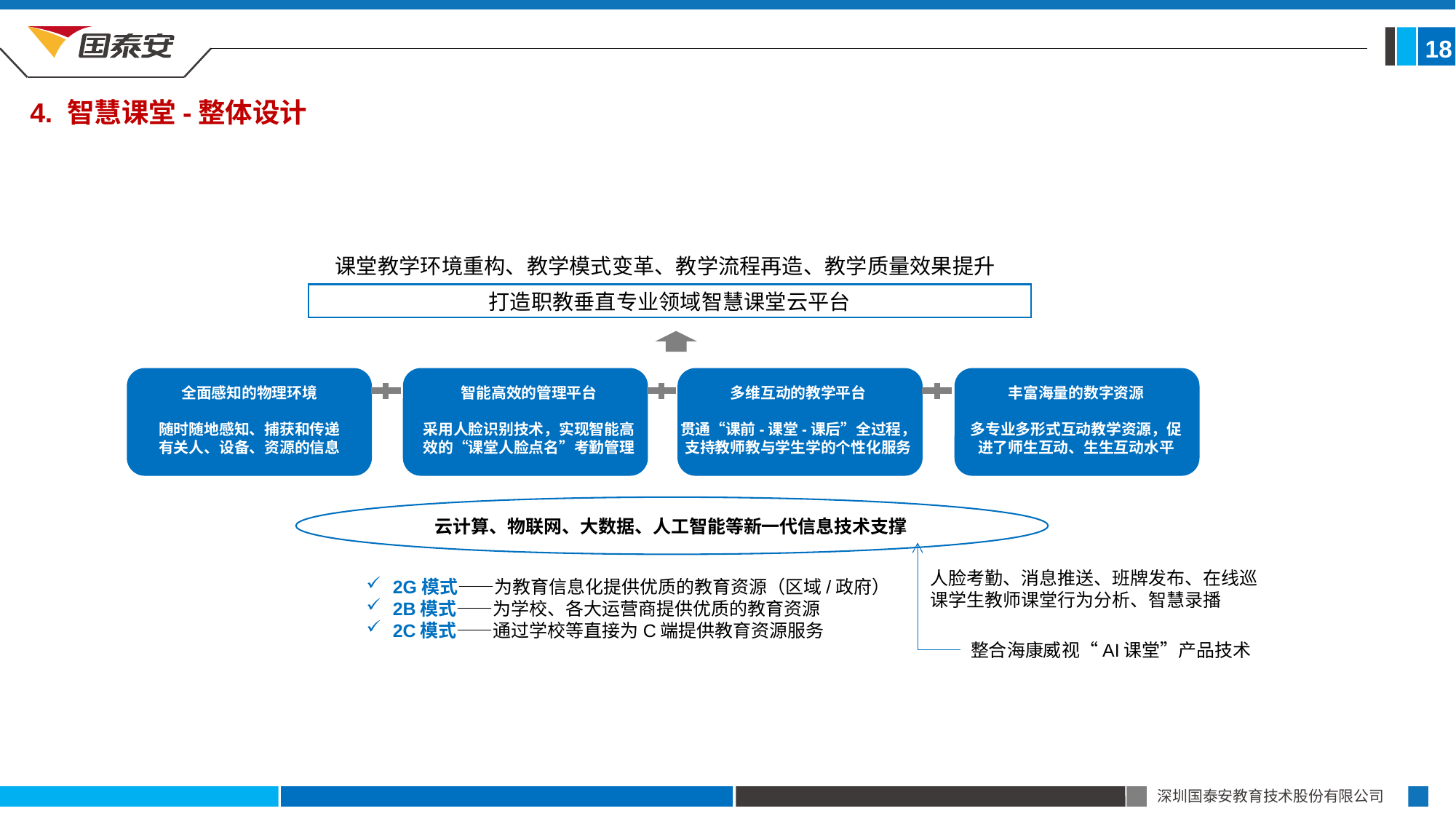

18
4. 智慧课堂-整体设计
课堂教学环境重构、教学模式变革、教学流程再造、教学质量效果提升
打造职教垂直专业领域智慧课堂云平台

全面感知的物理环境

随时随地感知、捕获和传递有关人、设备、资源的信息
智能高效的管理平台

采用人脸识别技术，实现智能高效的“课堂人脸点名”考勤管理
多维互动的教学平台

贯通“课前-课堂-课后”全过程，支持教师教与学生学的个性化服务
丰富海量的数字资源

多专业多形式互动教学资源，促进了师生互动、生生互动水平

云计算、物联网、大数据、人工智能等新一代信息技术支撑
人脸考勤、消息推送、班牌发布、在线巡课学生教师课堂行为分析、智慧录播
2G模式——为教育信息化提供优质的教育资源（区域/政府）
2B模式——为学校、各大运营商提供优质的教育资源
2C模式——通过学校等直接为C端提供教育资源服务
整合海康威视“AI课堂”产品技术